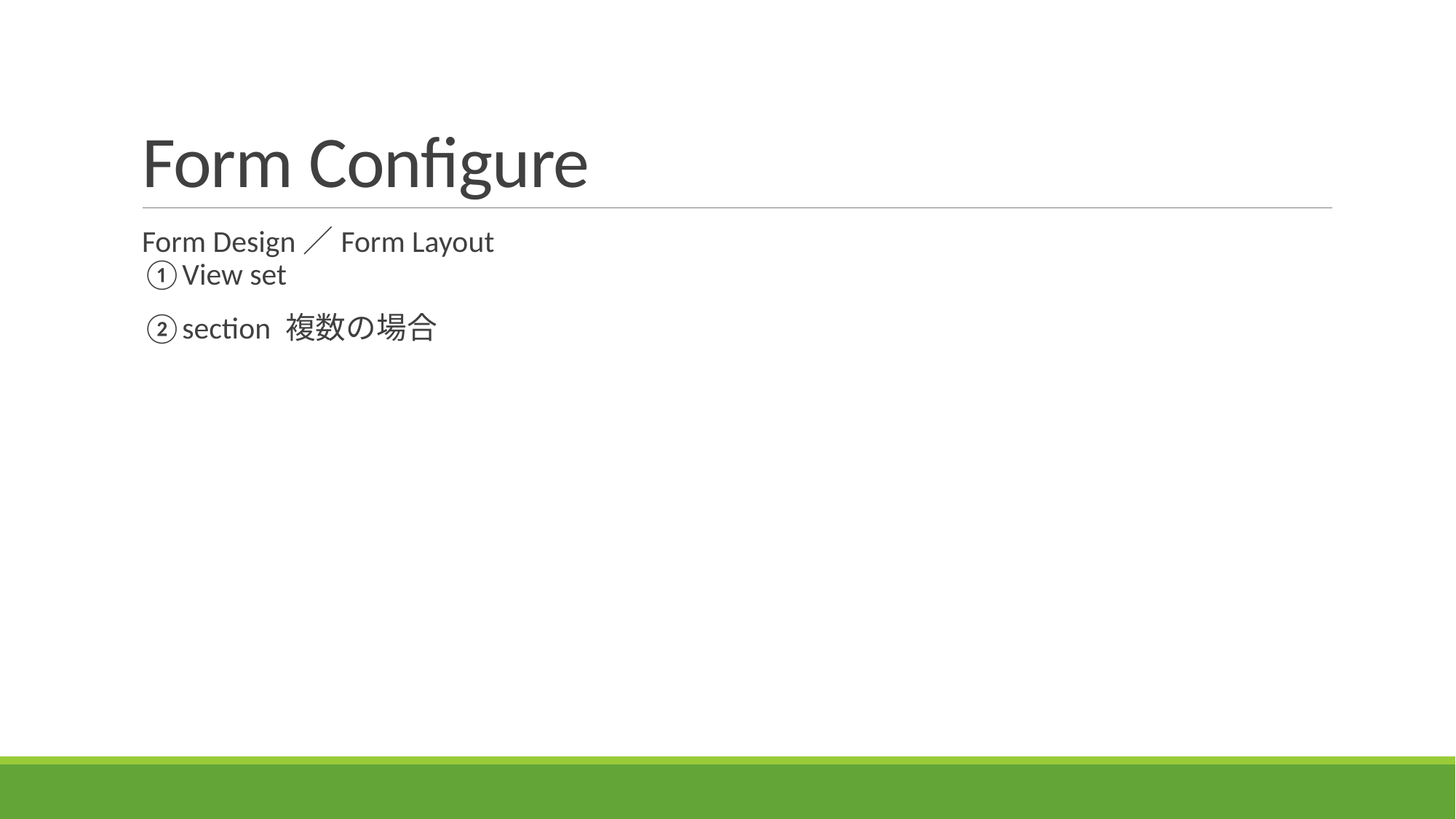

# Form Configure
Form Design／Form Layout
①View set
②section 複数の場合